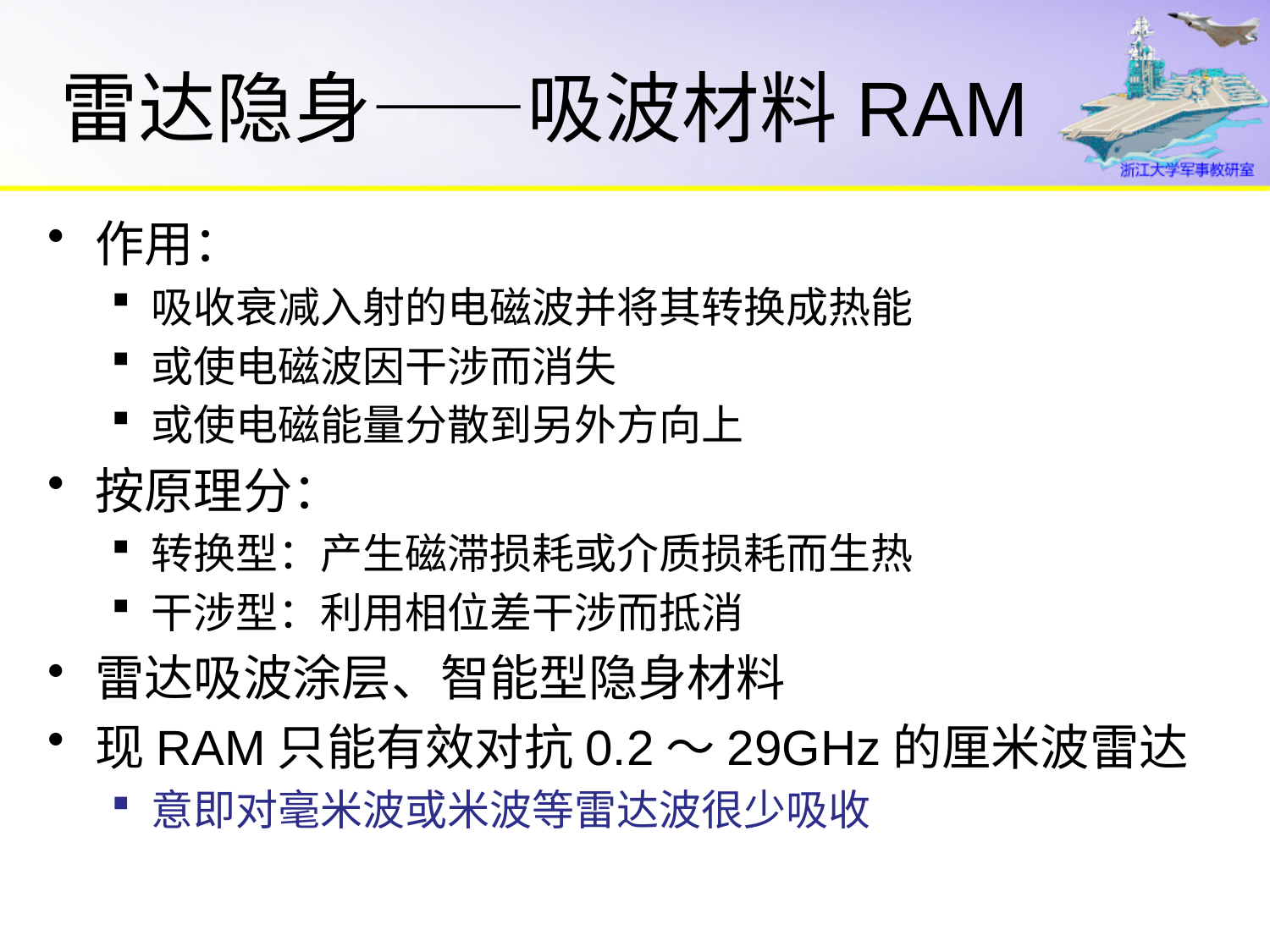

# 雷达隐身——吸波材料RAM
作用：
吸收衰减入射的电磁波并将其转换成热能
或使电磁波因干涉而消失
或使电磁能量分散到另外方向上
按原理分：
转换型：产生磁滞损耗或介质损耗而生热
干涉型：利用相位差干涉而抵消
雷达吸波涂层、智能型隐身材料
现RAM只能有效对抗0.2～29GHz的厘米波雷达
意即对毫米波或米波等雷达波很少吸收